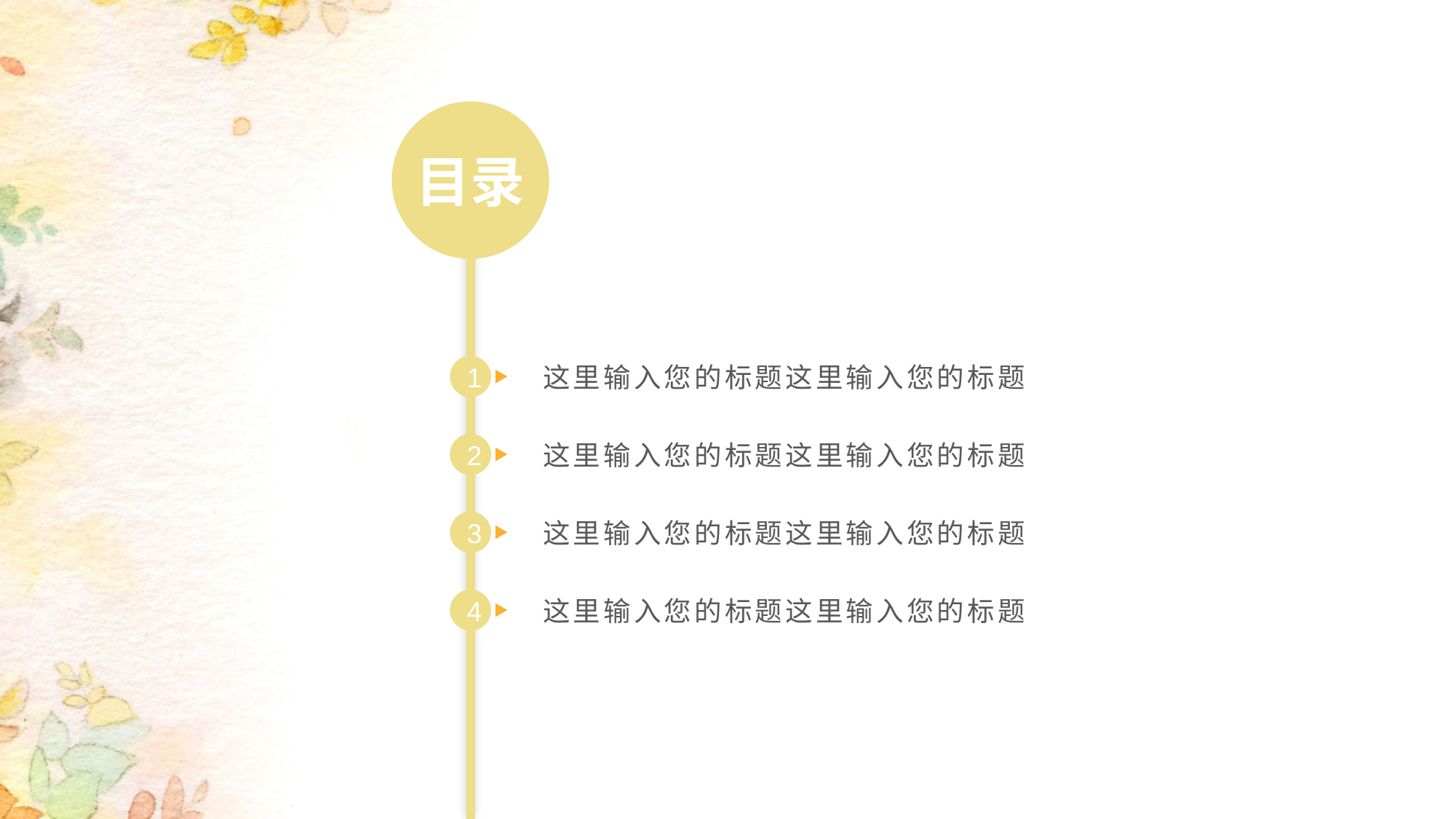

目录

这里输入您的标题这里输入您的标题
1

这里输入您的标题这里输入您的标题
2

这里输入您的标题这里输入您的标题
3

这里输入您的标题这里输入您的标题
4